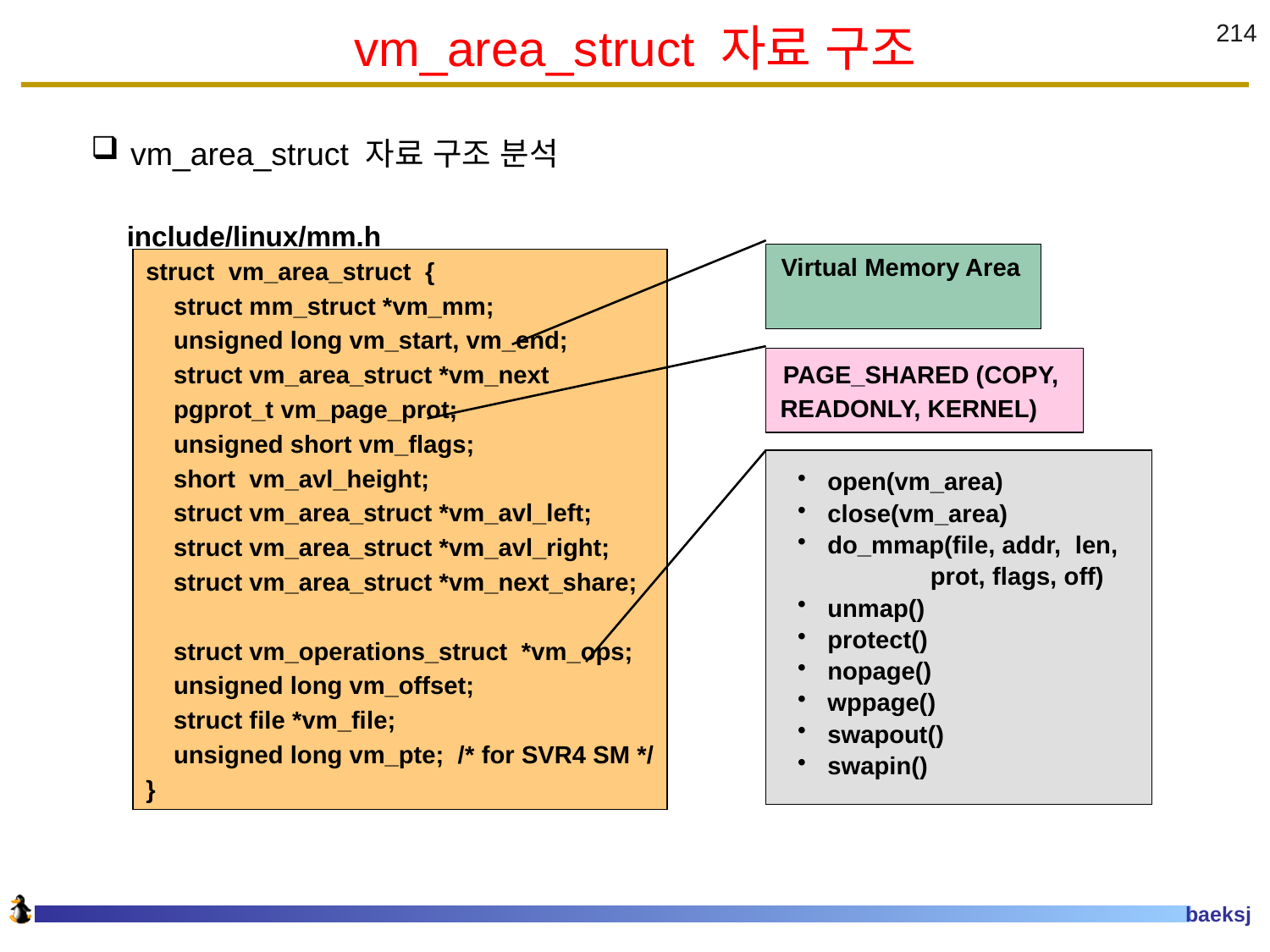

# vm_area_struct 자료 구조
214

vm_area_struct 자료 구조 분석
include/linux/mm.h

 Virtual Memory Area
struct  vm_area_struct  {
    struct mm_struct *vm_mm;
    unsigned long vm_start, vm_end;
    struct vm_area_struct *vm_next
    pgprot_t vm_page_prot;
    unsigned short vm_flags;
    short  vm_avl_height;
    struct vm_area_struct *vm_avl_left;
    struct vm_area_struct *vm_avl_right;
    struct vm_area_struct *vm_next_share;

    struct vm_operations_struct  *vm_ops;
    unsigned long vm_offset;
    struct file *vm_file;
    unsigned long vm_pte;  /* for SVR4 SM */
}

 PAGE_SHARED (COPY,
 READONLY, KERNEL)

open(vm_area)
close(vm_area)
do_mmap(file, addr,  len,
                   prot, flags, off)
unmap()
protect()
nopage()
wppage()
swapout()
swapin()